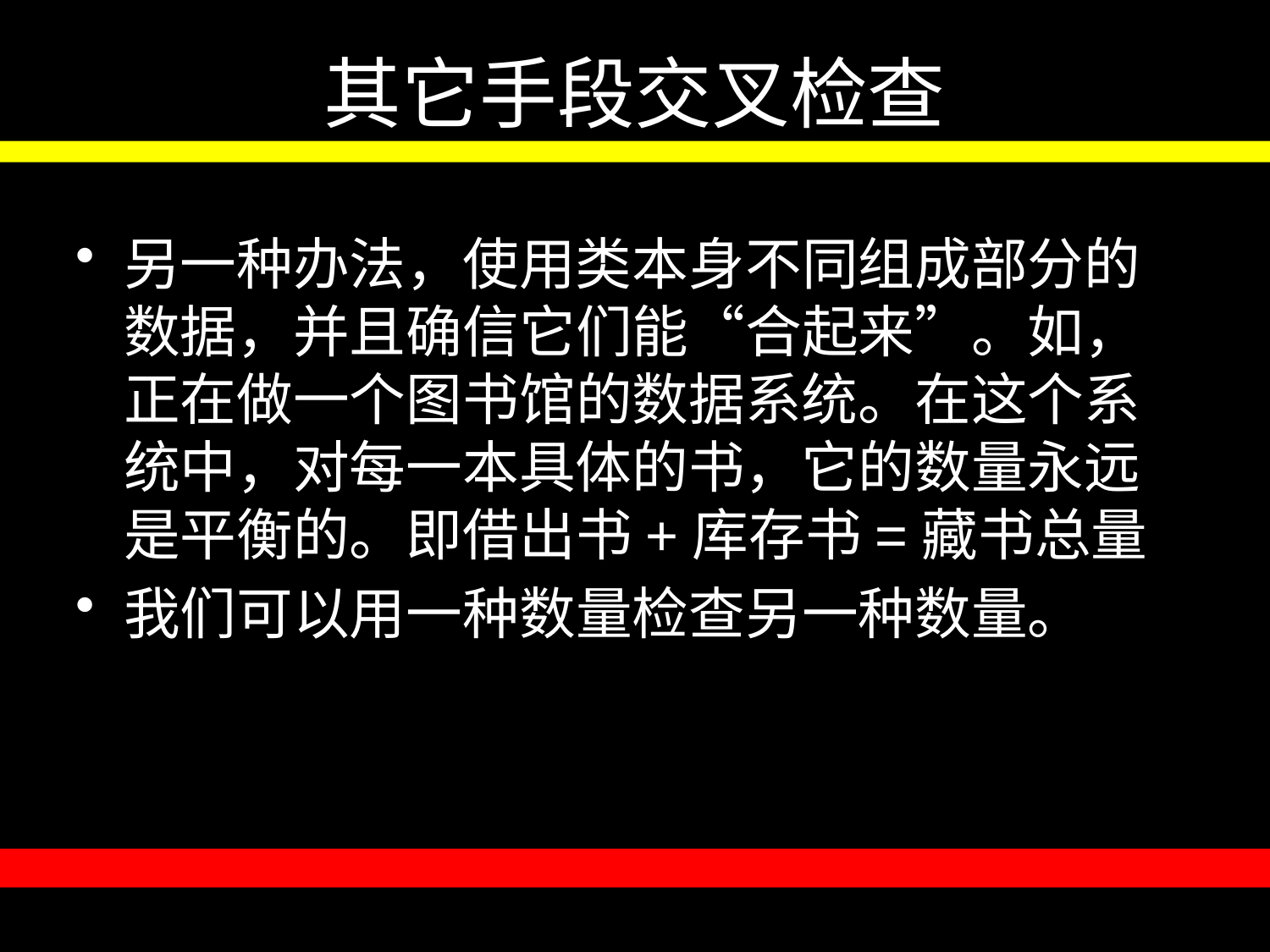

# 其它手段交叉检查
另一种办法，使用类本身不同组成部分的数据，并且确信它们能“合起来”。如，正在做一个图书馆的数据系统。在这个系统中，对每一本具体的书，它的数量永远是平衡的。即借出书+库存书=藏书总量
我们可以用一种数量检查另一种数量。